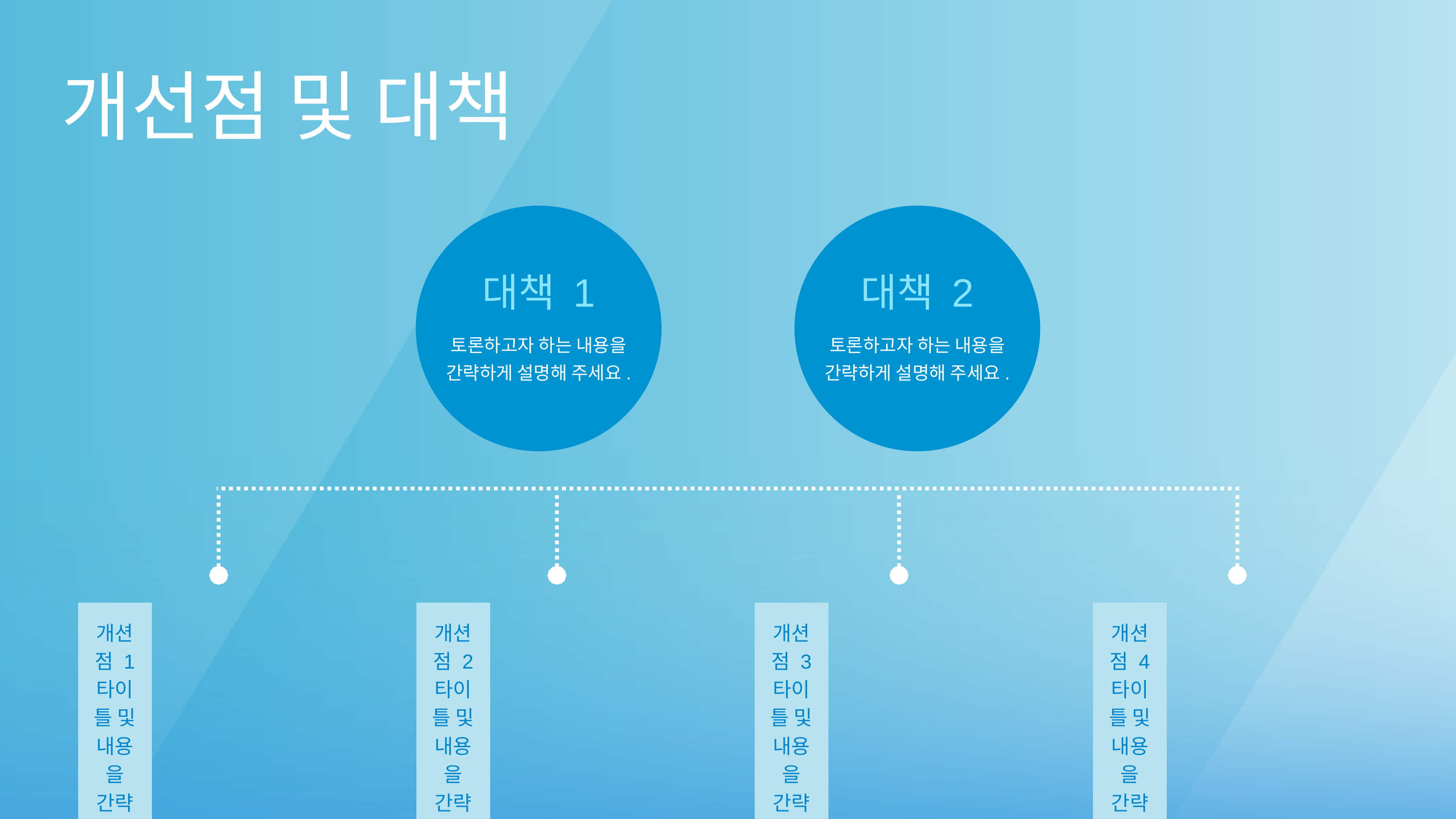

개선점 및 대책

대책 1
토론하고자 하는 내용을
간략하게 설명해 주세요.
대책 2
토론하고자 하는 내용을
간략하게 설명해 주세요.

| 개션점 1 타이틀 및 내용을 간략히 적어주세요 |
| --- |
| 개션점 2 타이틀 및 내용을 간략히 적어주세요 |
| --- |
| 개션점 3 타이틀 및 내용을 간략히 적어주세요 |
| --- |
| 개션점 4 타이틀 및 내용을 간략히 적어주세요 |
| --- |